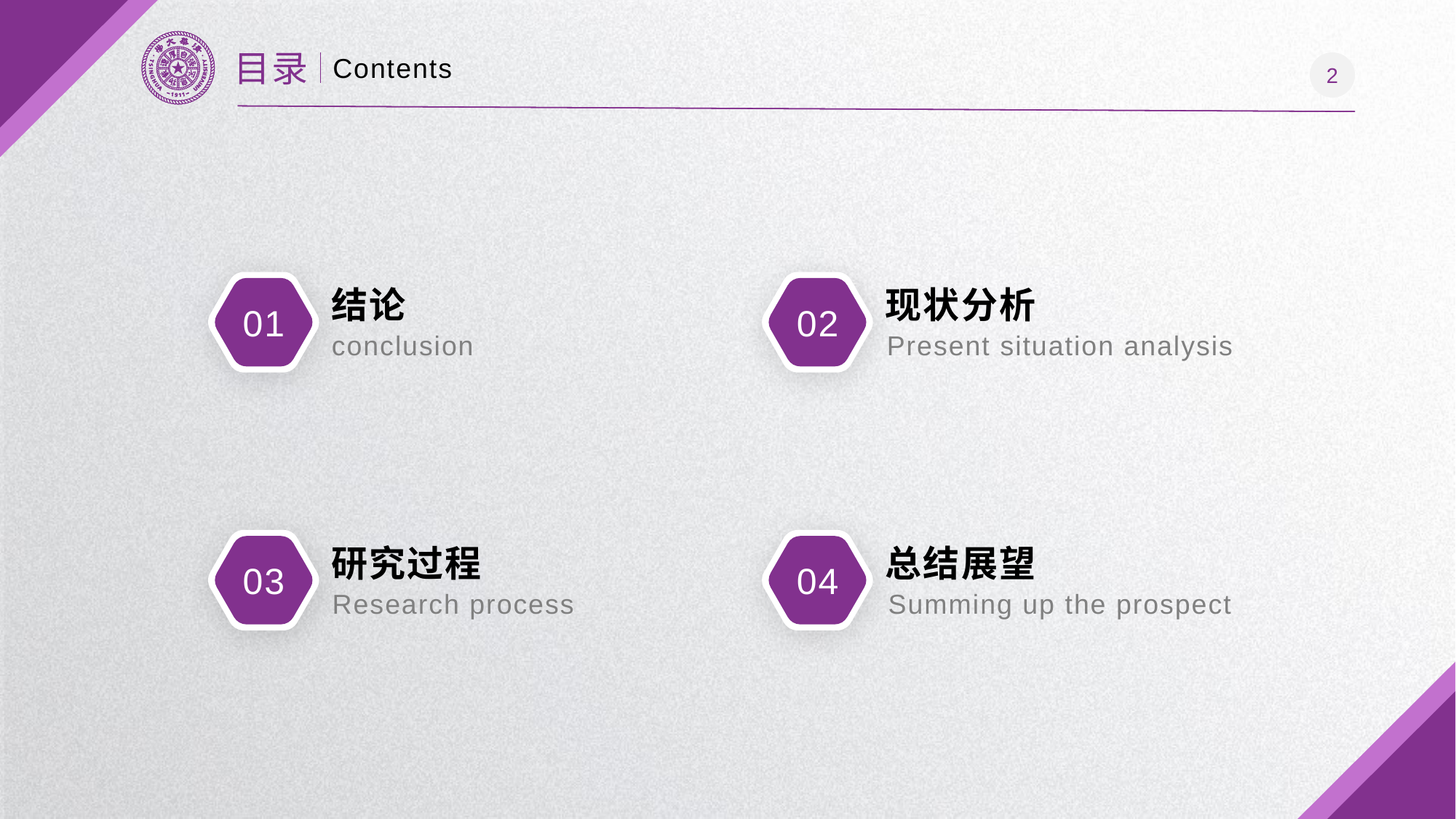

目录
Contents

01
结论
conclusion

02
现状分析
Present situation analysis

03
研究过程
Research process

04
总结展望
Summing up the prospect